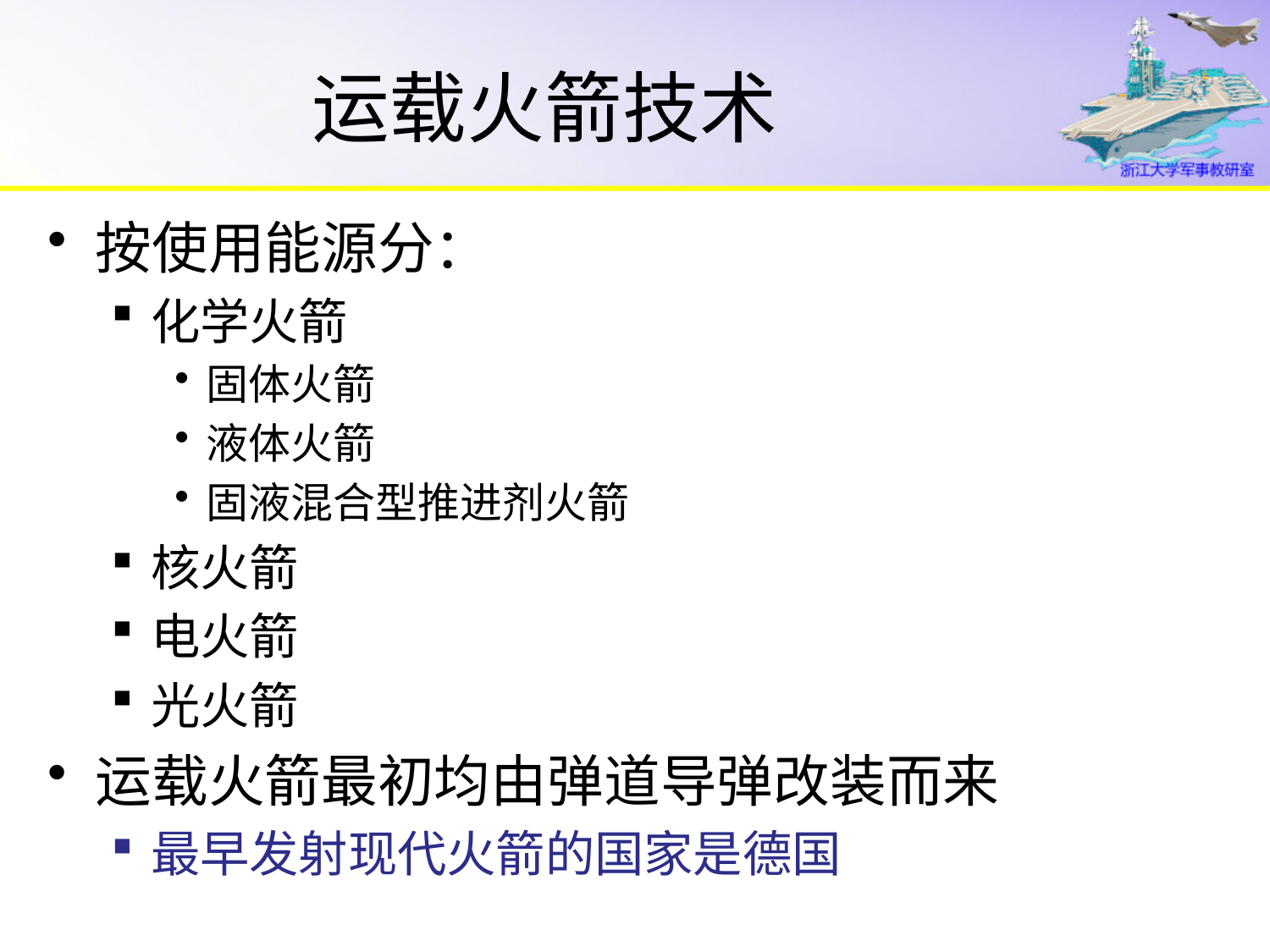

# 运载火箭技术
按使用能源分：
化学火箭
固体火箭
液体火箭
固液混合型推进剂火箭
核火箭
电火箭
光火箭
运载火箭最初均由弹道导弹改装而来
最早发射现代火箭的国家是德国